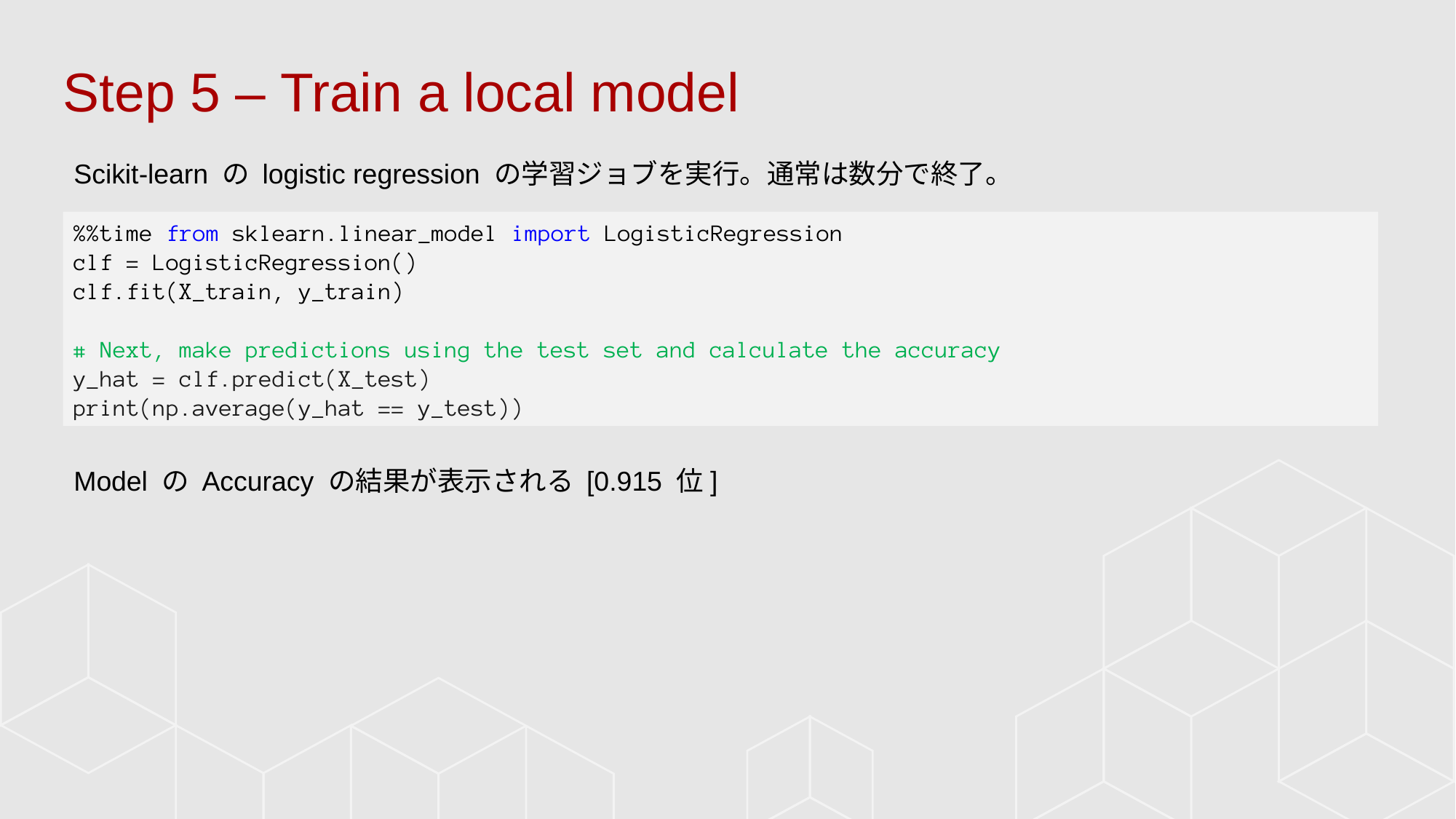

Step 5 – Train a local model
Scikit-learn の logistic regression の学習ジョブを実行。通常は数分で終了。
%%time from sklearn.linear_model import LogisticRegression
clf = LogisticRegression()
clf.fit(X_train, y_train)

# Next, make predictions using the test set and calculate the accuracy
y_hat = clf.predict(X_test)
print(np.average(y_hat == y_test))
Model の Accuracy の結果が表示される [0.915 位]